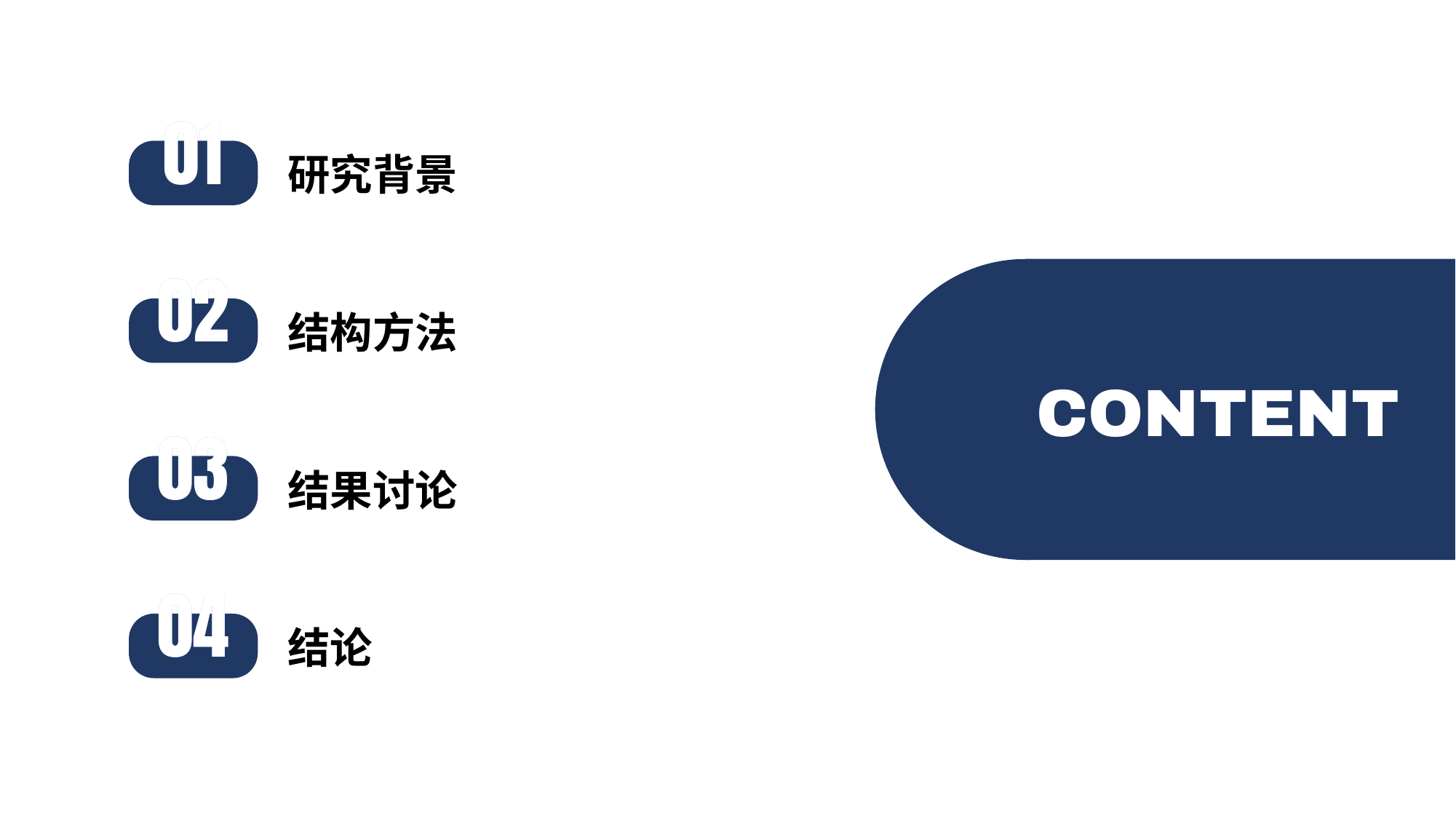

01
01

02
02

03
03

04
04

研究背景

CONTENT
结构方法
结果讨论
结论